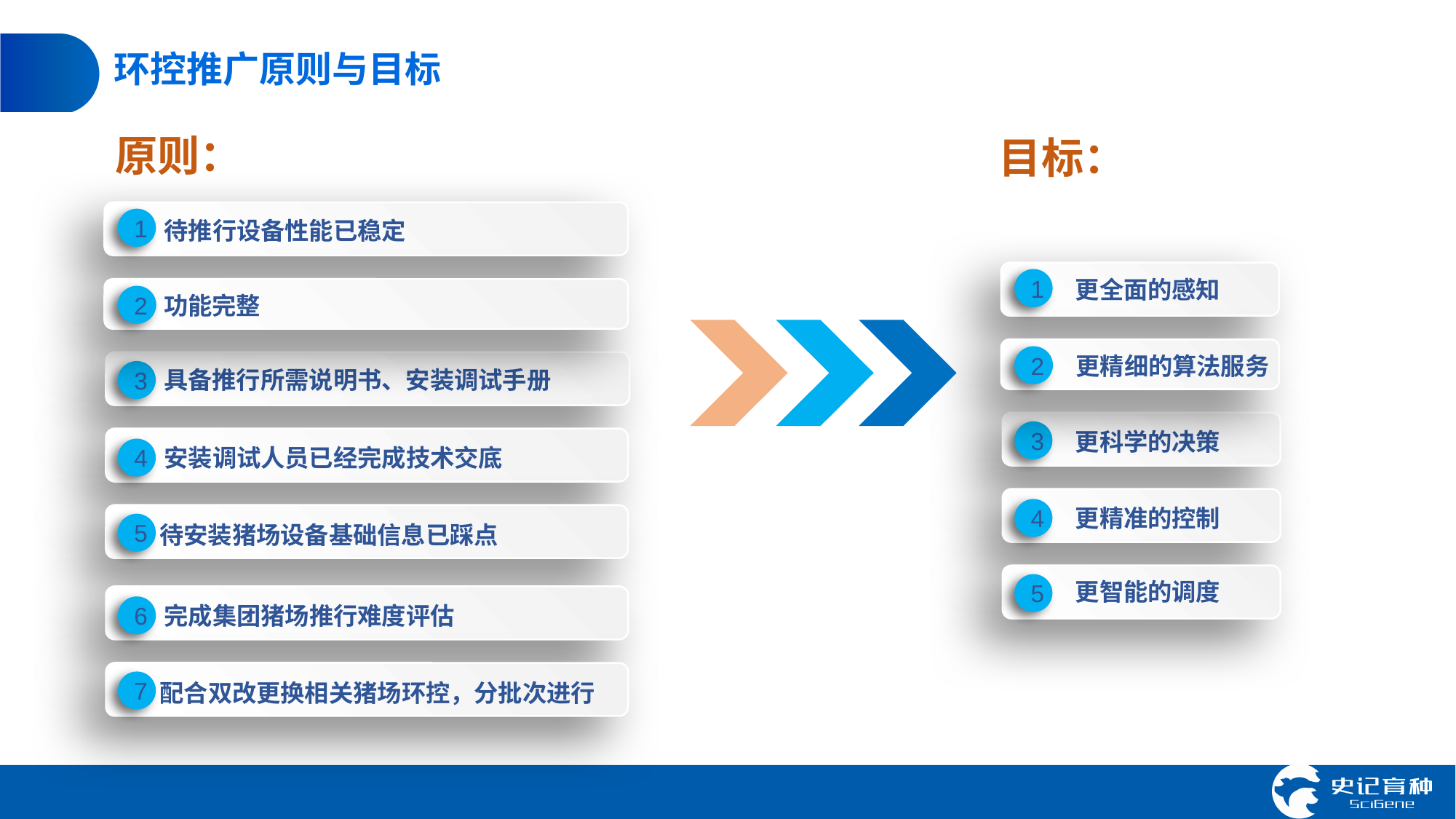

# 环控推广原则与目标
原则：
目标：

1
待推行设备性能已稳定

1
更全面的感知

2
功能完整

2
更精细的算法服务

3
具备推行所需说明书、安装调试手册

3
更科学的决策

4
安装调试人员已经完成技术交底

4
更精准的控制

5
待安装猪场设备基础信息已踩点

5
更智能的调度

6
完成集团猪场推行难度评估

7
配合双改更换相关猪场环控，分批次进行